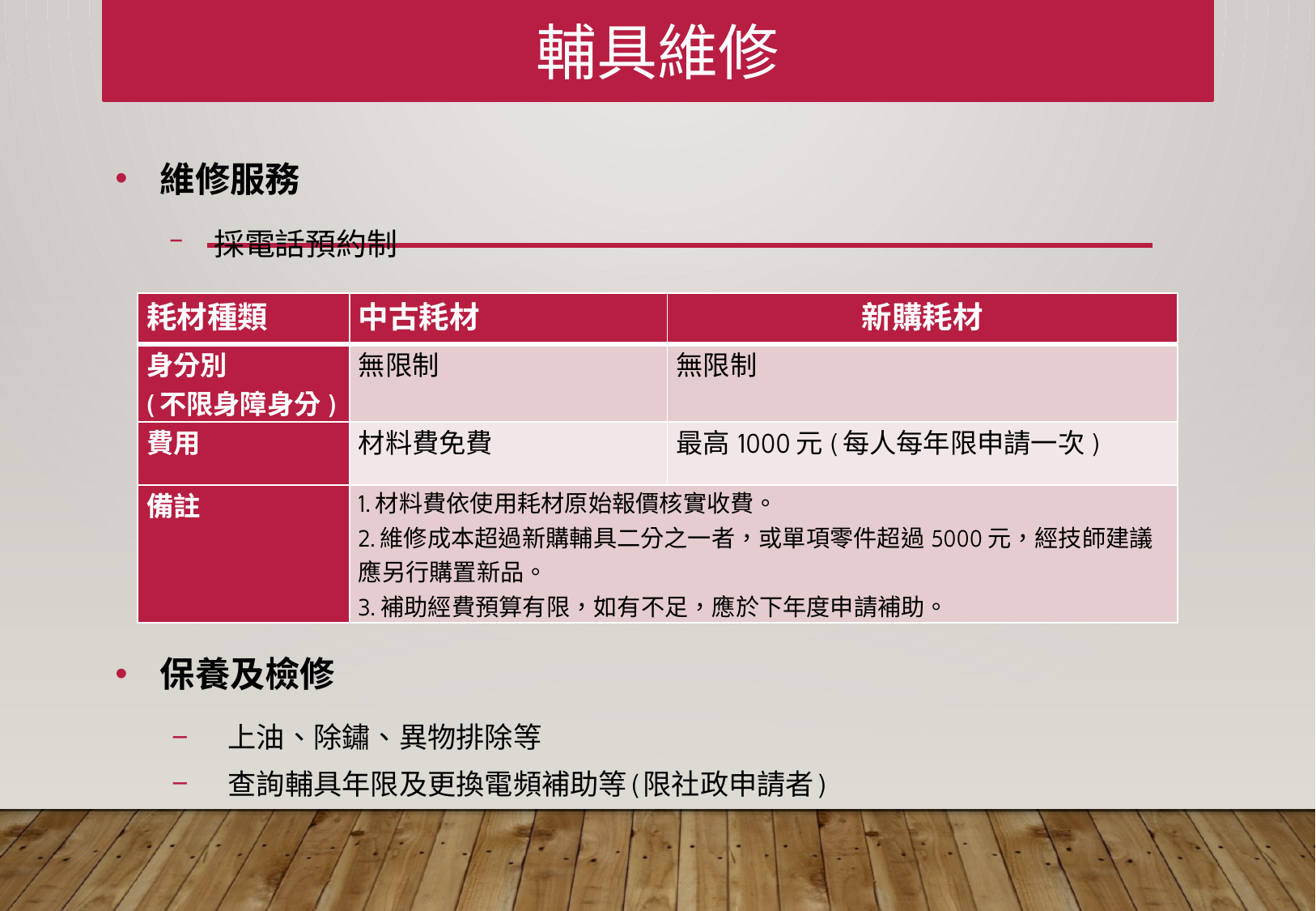

輔具維修
維修服務
採電話預約制

保養及檢修
上油、除鏽、異物排除等
查詢輔具年限及更換電頻補助等(限社政申請者)

| 耗材種類 | 中古耗材 | 新購耗材 |
| --- | --- | --- |
| 身分別 (不限身障身分) | 無限制 | 無限制 |
| 費用 | 材料費免費 | 最高1000元(每人每年限申請一次) |
| 備註 | 1.材料費依使用耗材原始報價核實收費。 2.維修成本超過新購輔具二分之一者，或單項零件超過5000元，經技師建議應另行購置新品。 3.補助經費預算有限，如有不足，應於下年度申請補助。 |  |